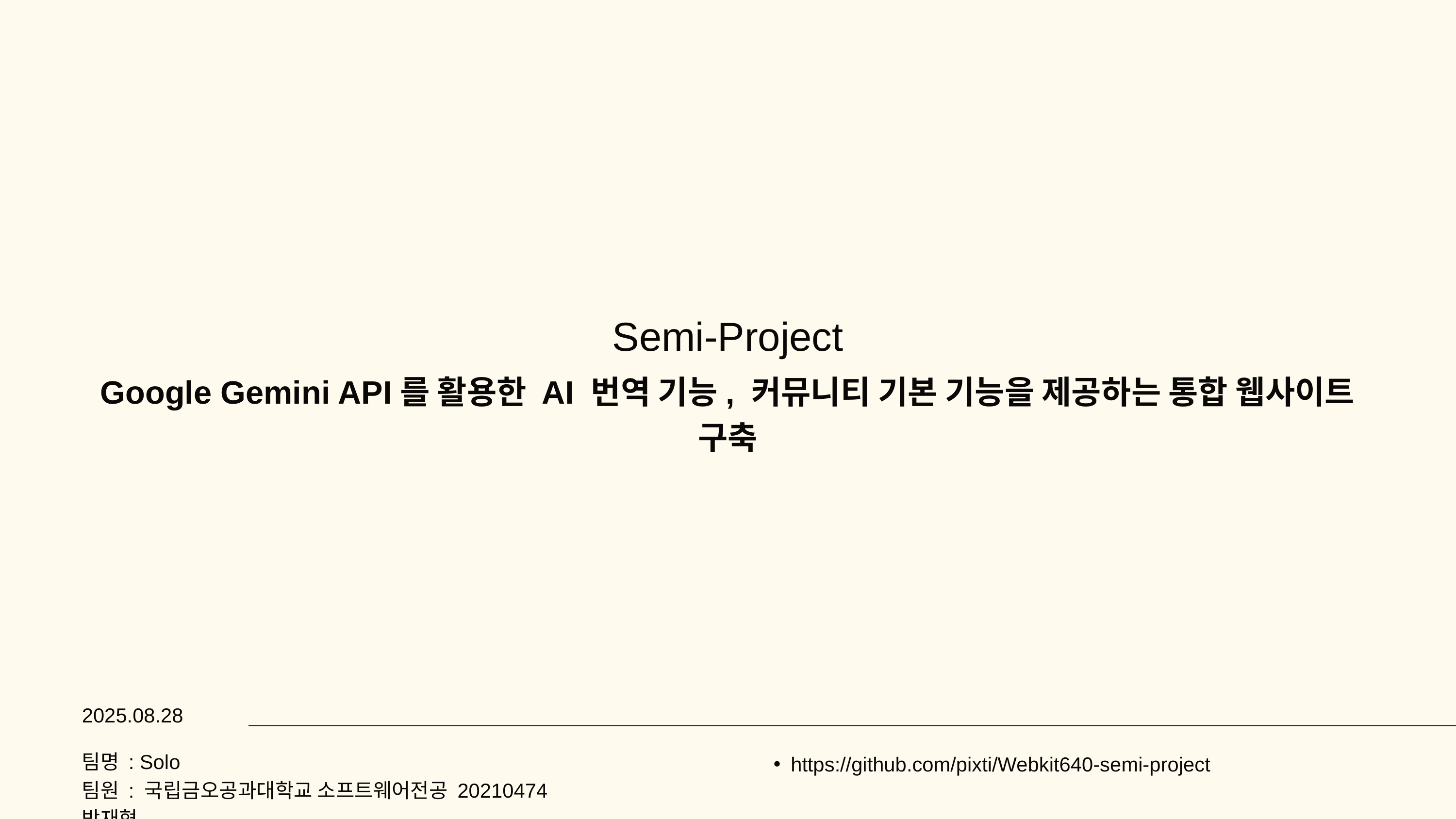

Semi-Project
Google Gemini API를 활용한 AI 번역 기능, 커뮤니티 기본 기능을 제공하는 통합 웹사이트 구축
2025.08.28

팀명 : Solo
팀원 : 국립금오공과대학교 소프트웨어전공 20210474 박재형
https://github.com/pixti/Webkit640-semi-project